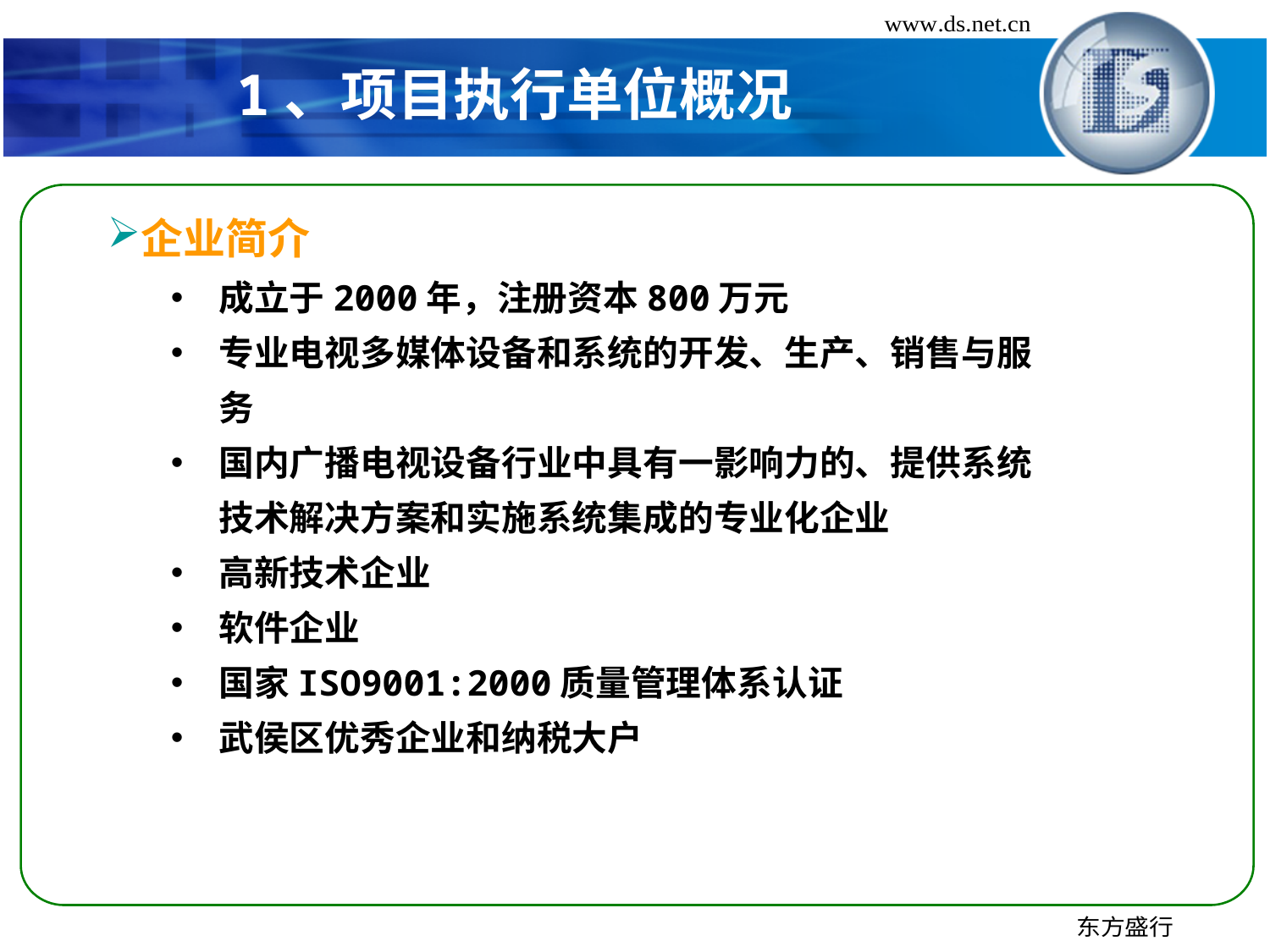

# 1、项目执行单位概况
企业简介
成立于2000年，注册资本800万元
专业电视多媒体设备和系统的开发、生产、销售与服务
国内广播电视设备行业中具有一影响力的、提供系统技术解决方案和实施系统集成的专业化企业
高新技术企业
软件企业
国家ISO9001:2000质量管理体系认证
武侯区优秀企业和纳税大户